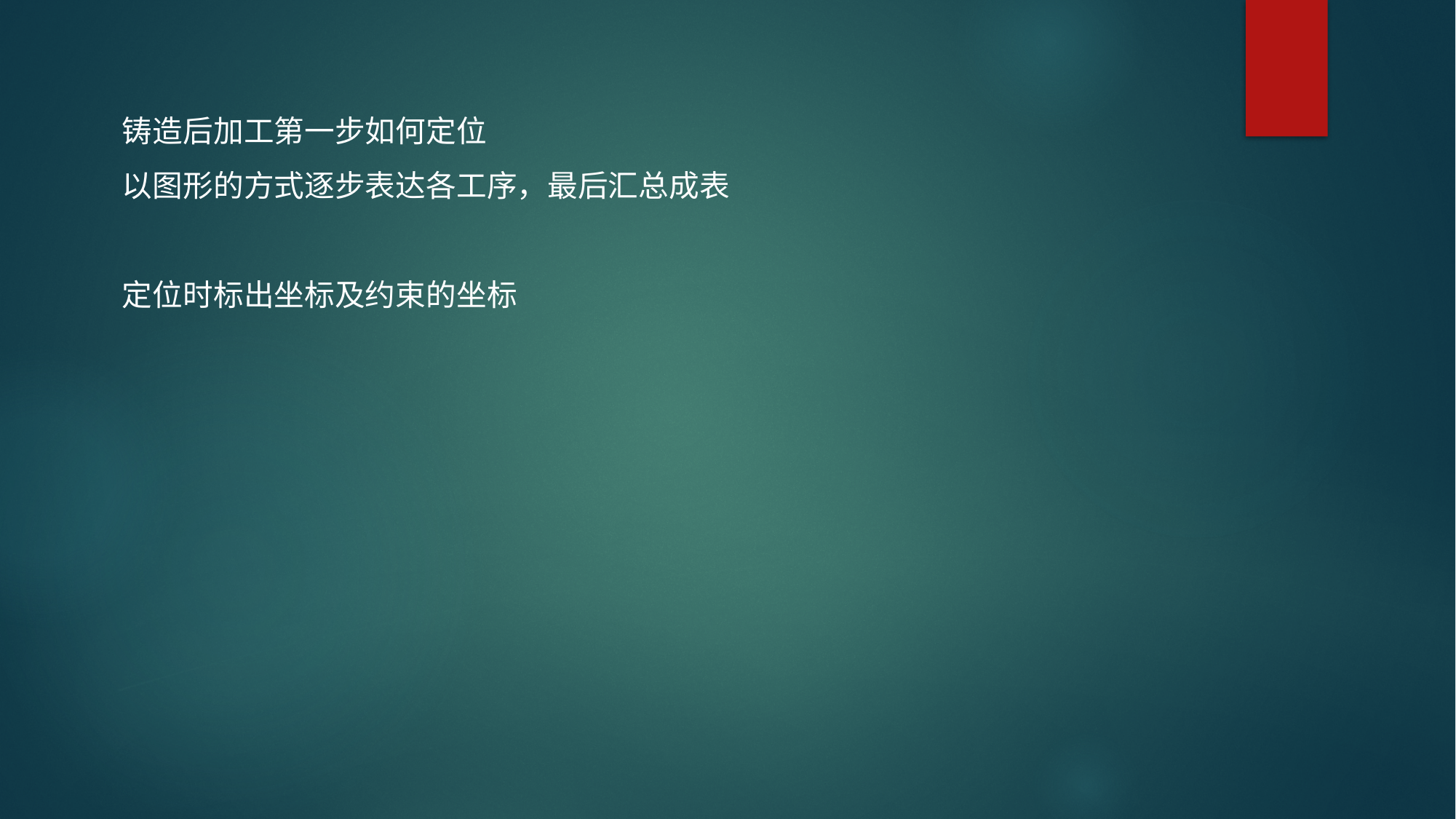

铸造后加工第一步如何定位
以图形的方式逐步表达各工序，最后汇总成表

定位时标出坐标及约束的坐标